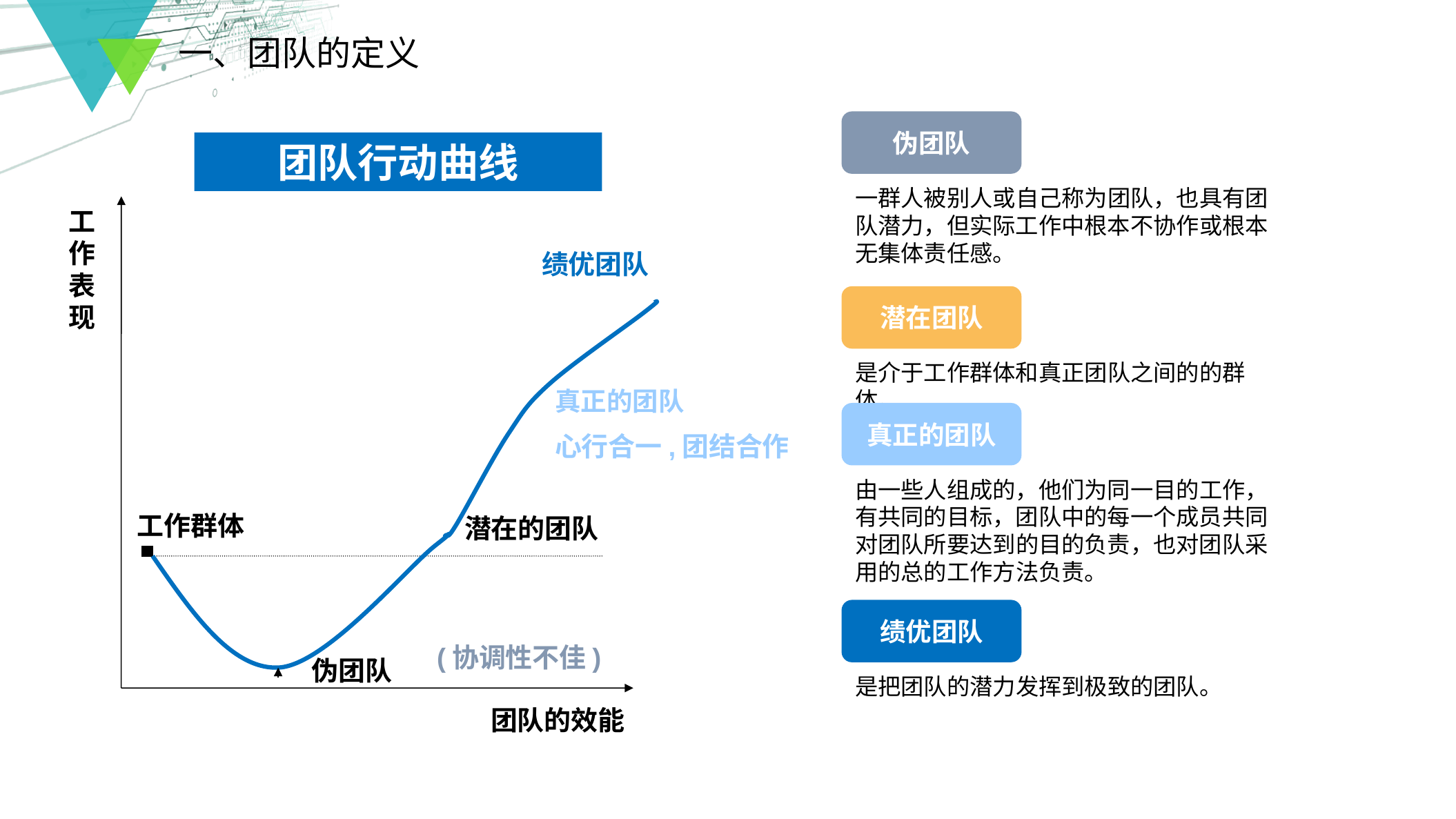

一、团队的定义
伪团队
团队行动曲线
一群人被别人或自己称为团队，也具有团队潜力，但实际工作中根本不协作或根本无集体责任感。

工作表现
绩优团队
潜在团队

是介于工作群体和真正团队之间的的群体。
真正的团队
心行合一,团结合作
真正的团队
由一些人组成的，他们为同一目的工作，有共同的目标，团队中的每一个成员共同对团队所要达到的目的负责，也对团队采用的总的工作方法负责。
工作群体
潜在的团队

绩优团队
(协调性不佳)
伪团队
是把团队的潜力发挥到极致的团队。

团队的效能